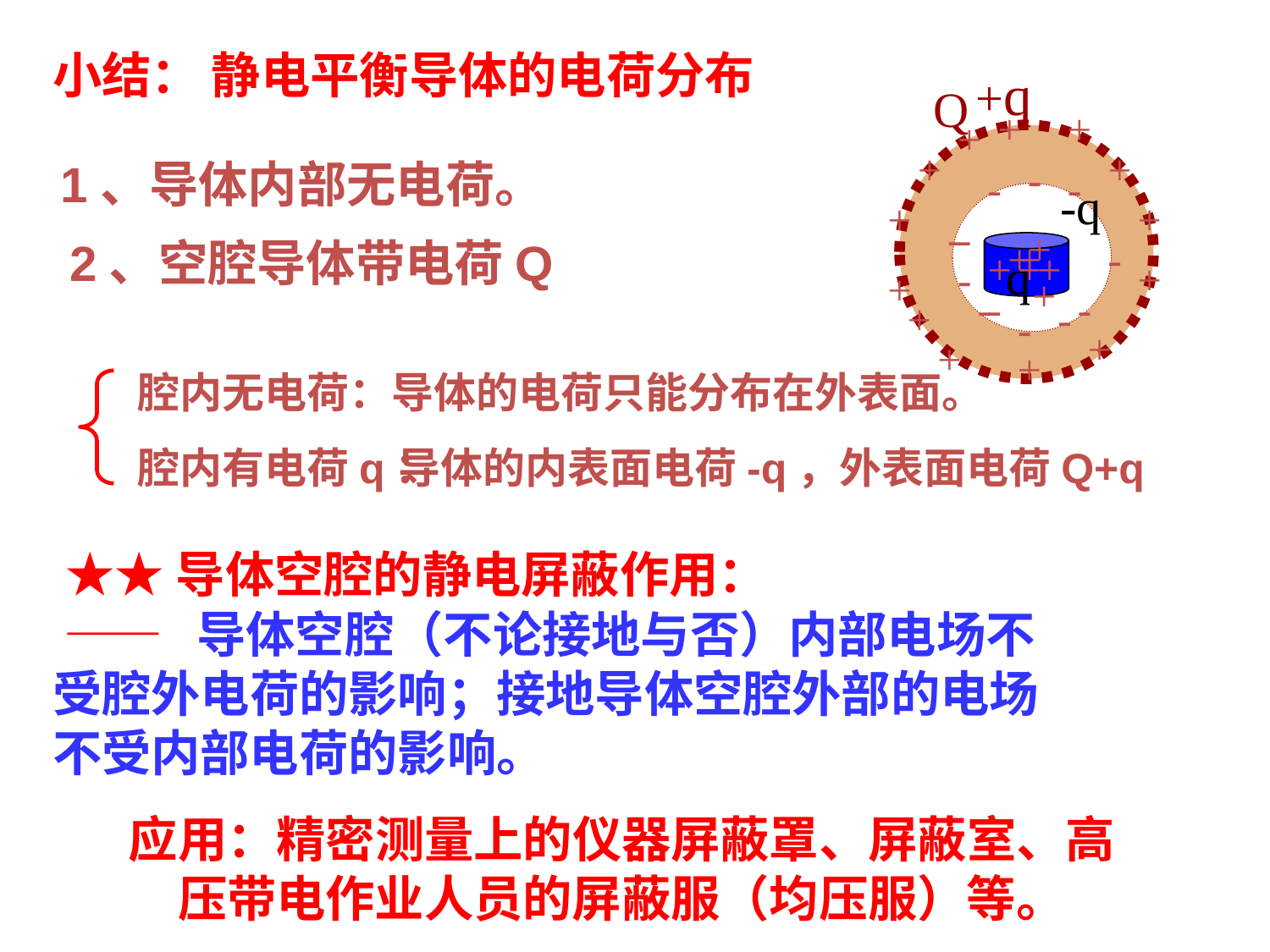

小结： 静电平衡导体的电荷分布
+q
Q

+
+
+
+
+
-
1、导体内部无电荷。
-
-
-q

+
+

ΔQ=0
-
-
+
2、空腔导体带电荷Q
+
+
-

q
+
+
+
-
+
+
+
-
-
-
+
-
-
+
+
+
腔内无电荷：导体的电荷只能分布在外表面。

腔内有电荷q：
导体的内表面电荷-q，外表面电荷Q+q

 ★★导体空腔的静电屏蔽作用：
 ——  导体空腔（不论接地与否）内部电场不
受腔外电荷的影响；接地导体空腔外部的电场
不受内部电荷的影响。
应用：精密测量上的仪器屏蔽罩、屏蔽室、高
压带电作业人员的屏蔽服（均压服）等。